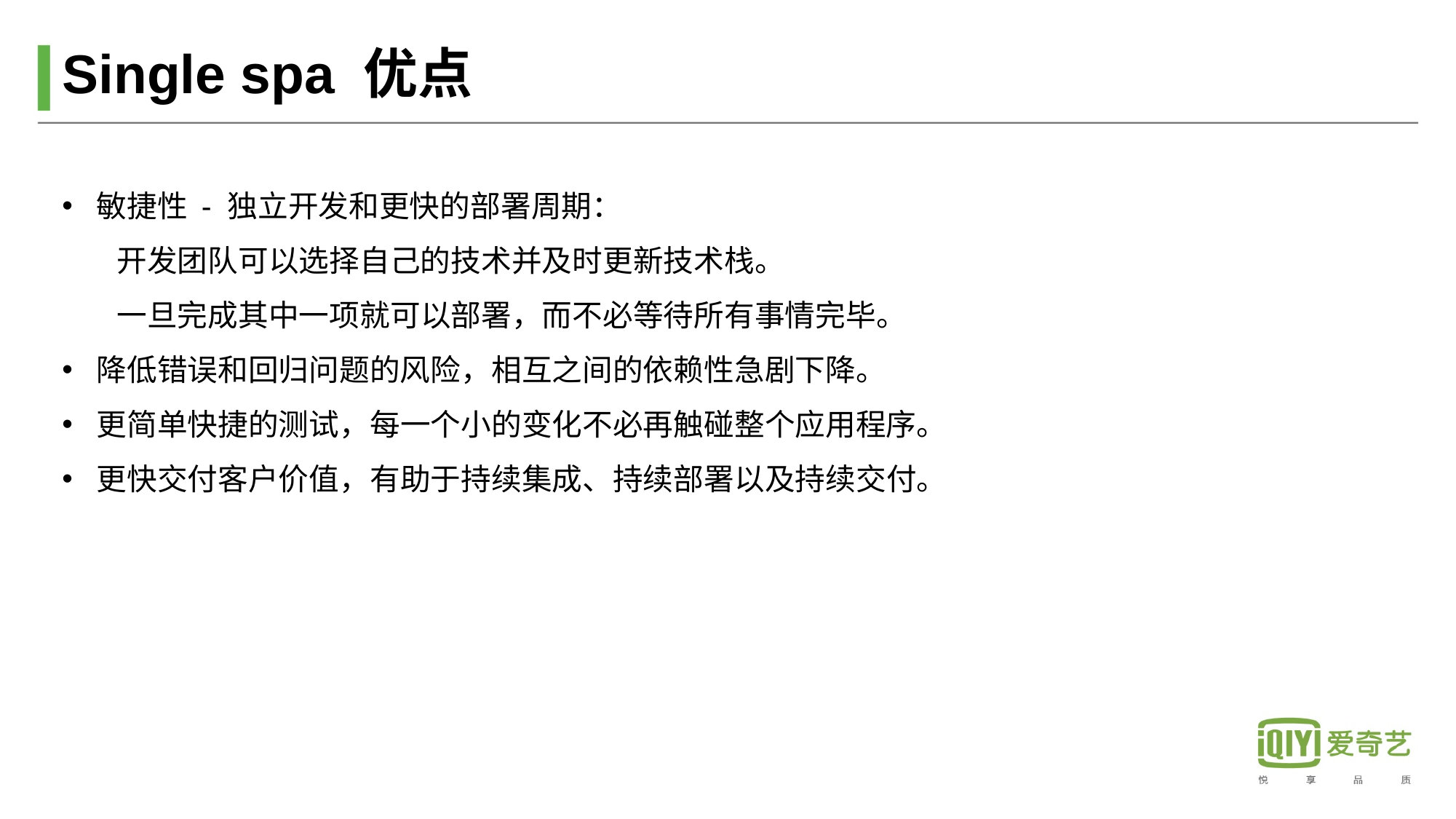

# Single spa 优点
敏捷性 - 独立开发和更快的部署周期：
开发团队可以选择自己的技术并及时更新技术栈。
一旦完成其中一项就可以部署，而不必等待所有事情完毕。
降低错误和回归问题的风险，相互之间的依赖性急剧下降。
更简单快捷的测试，每一个小的变化不必再触碰整个应用程序。
更快交付客户价值，有助于持续集成、持续部署以及持续交付。